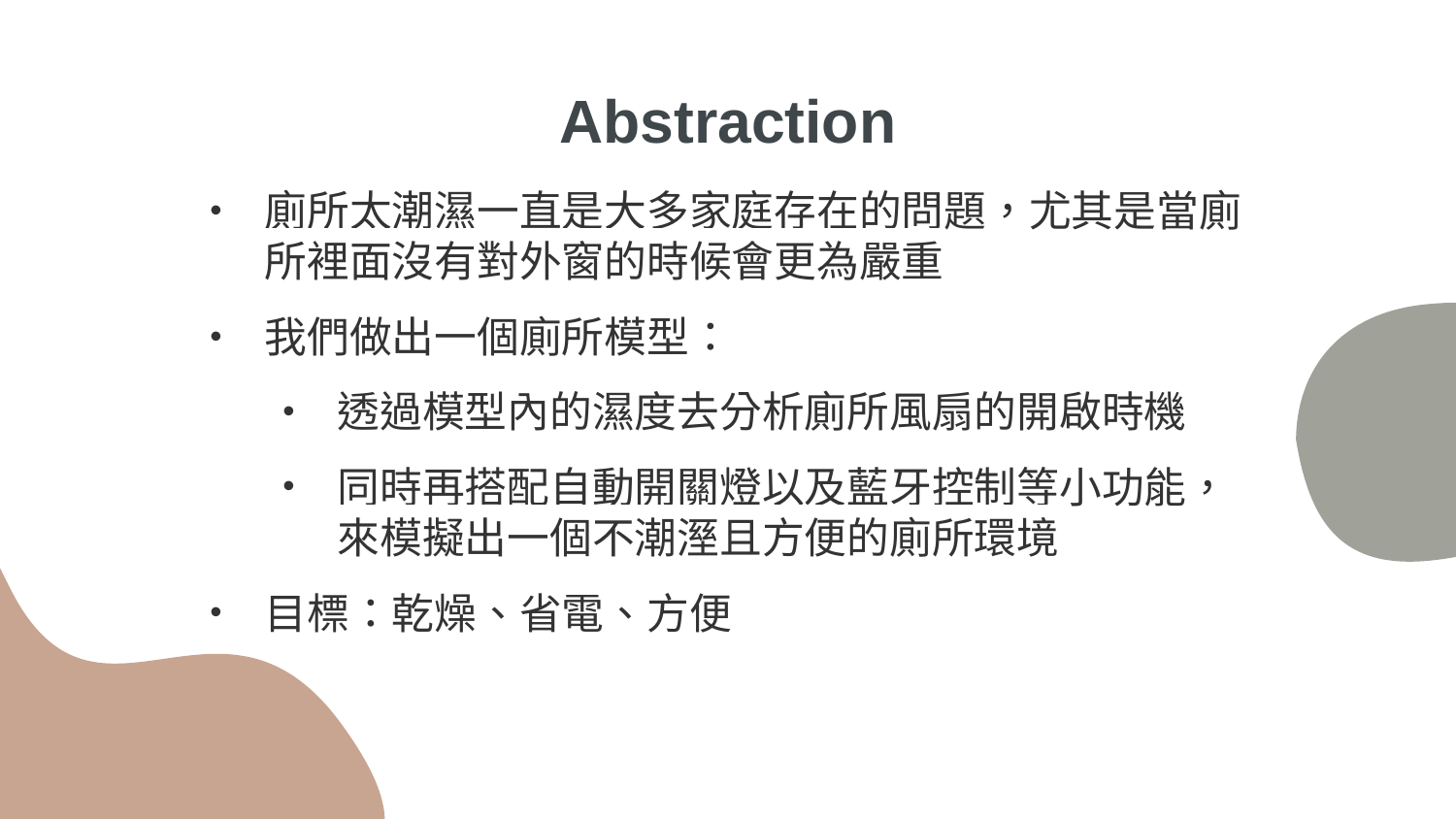

# Abstraction
廁所太潮濕一直是大多家庭存在的問題，尤其是當廁所裡面沒有對外窗的時候會更為嚴重
我們做出一個廁所模型：
透過模型內的濕度去分析廁所風扇的開啟時機
同時再搭配自動開關燈以及藍牙控制等小功能，來模擬出一個不潮溼且方便的廁所環境
目標：乾燥、省電、方便